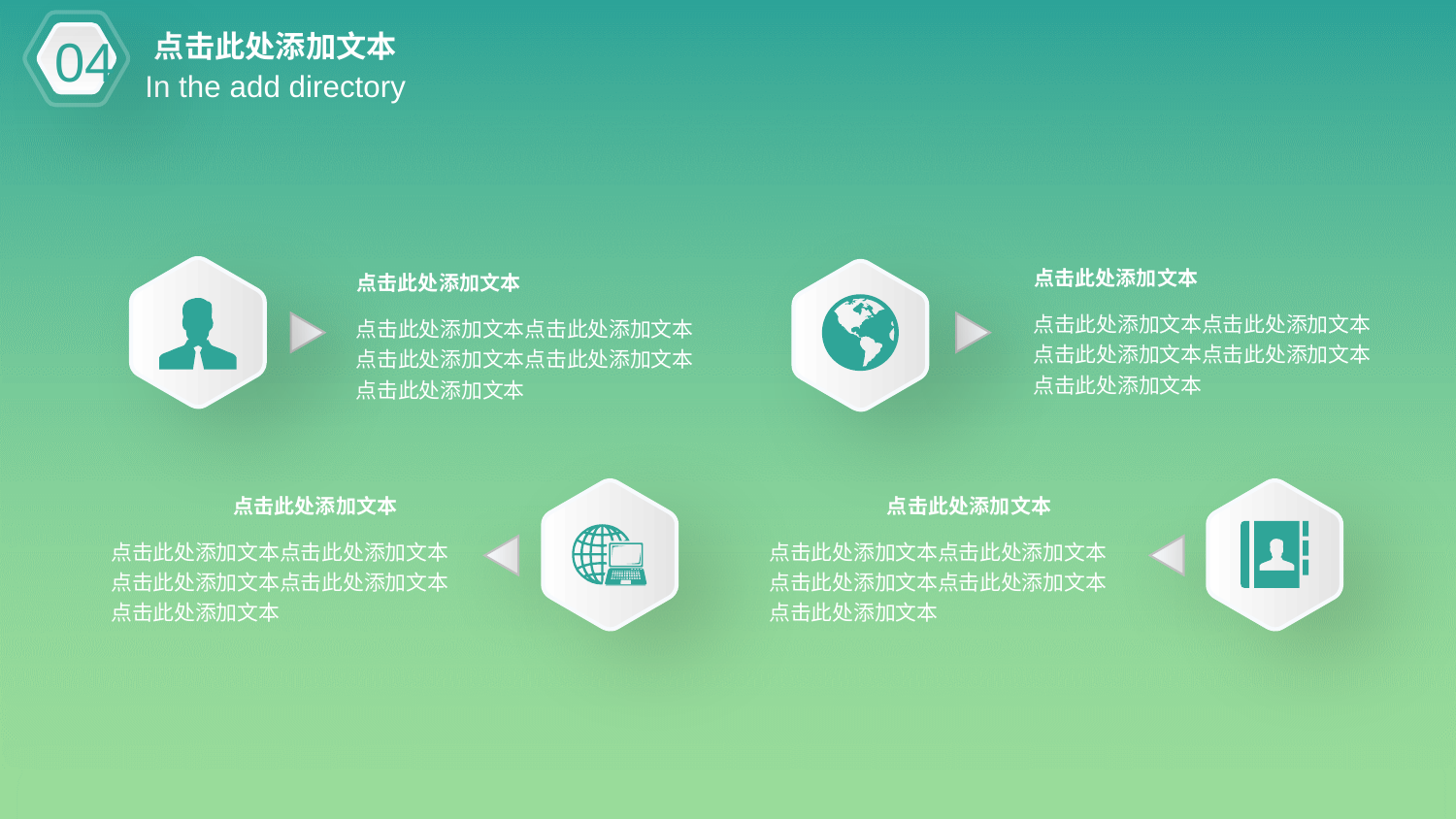

04
点击此处添加文本
In the add directory

点击此处添加文本

点击此处添加文本
点击此处添加文本点击此处添加文本点击此处添加文本点击此处添加文本
点击此处添加文本
点击此处添加文本点击此处添加文本点击此处添加文本点击此处添加文本
点击此处添加文本

点击此处添加文本
点击此处添加文本
点击此处添加文本点击此处添加文本点击此处添加文本点击此处添加文本
点击此处添加文本
点击此处添加文本点击此处添加文本点击此处添加文本点击此处添加文本
点击此处添加文本